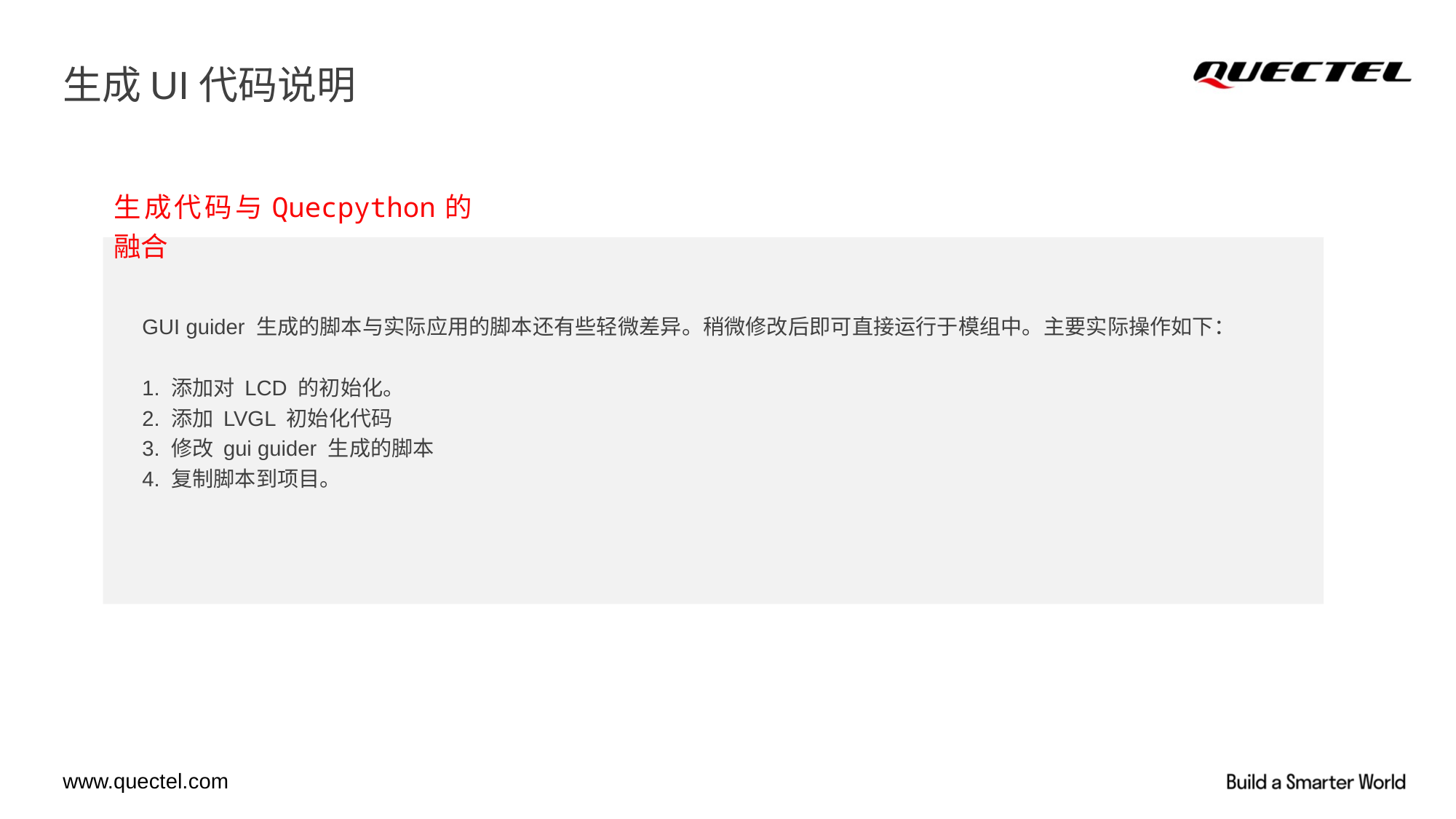

# 生成UI代码说明
生成代码与Quecpython的融合
GUI guider 生成的脚本与实际应用的脚本还有些轻微差异。稍微修改后即可直接运行于模组中。主要实际操作如下：
1. 添加对 LCD 的初始化。
2. 添加 LVGL 初始化代码
3. 修改 gui guider 生成的脚本
4. 复制脚本到项目。